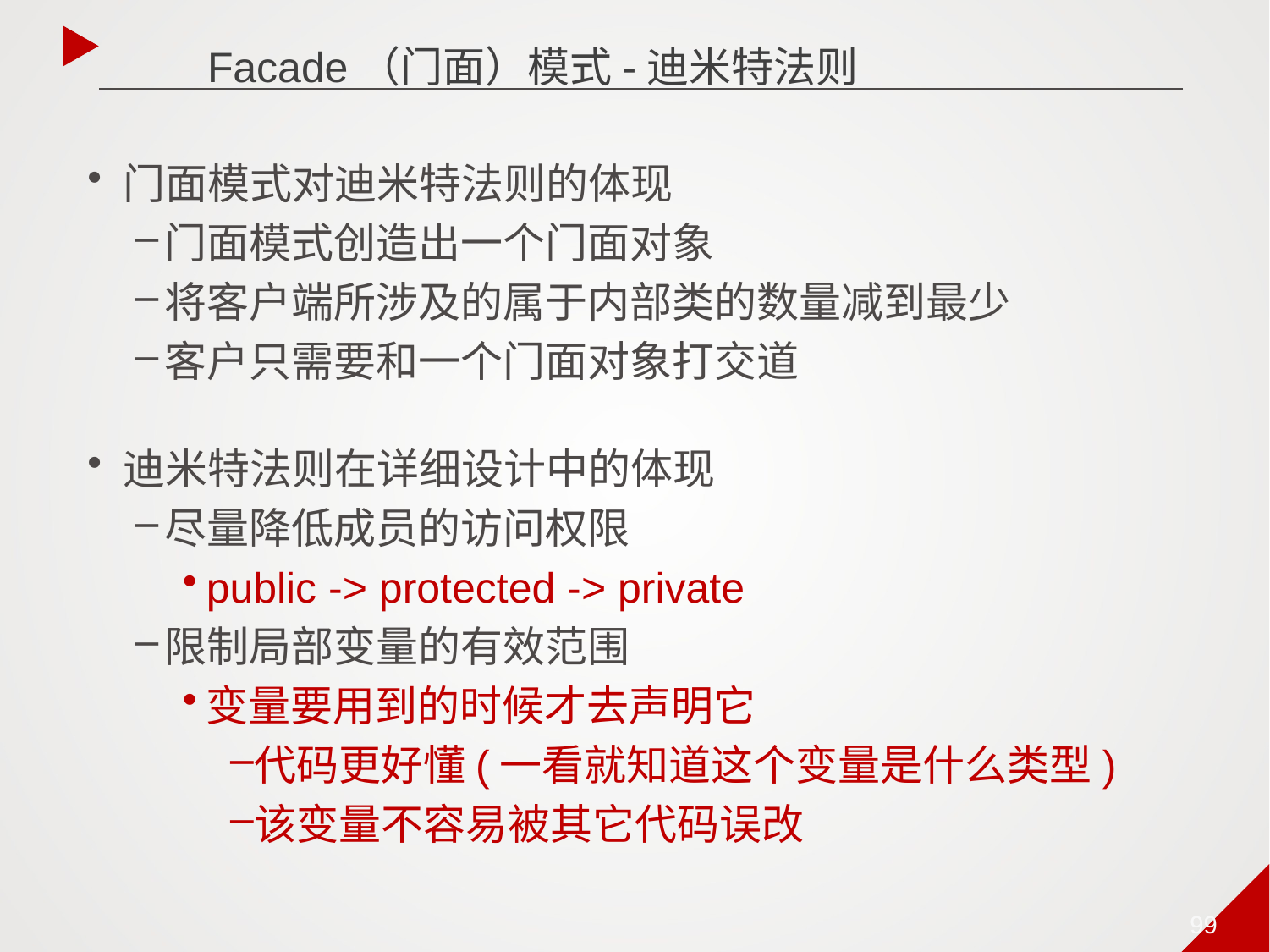

Facade（门面）模式-迪米特法则
门面模式对迪米特法则的体现
门面模式创造出一个门面对象
将客户端所涉及的属于内部类的数量减到最少
客户只需要和一个门面对象打交道
迪米特法则在详细设计中的体现
尽量降低成员的访问权限
public -> protected -> private
限制局部变量的有效范围
变量要用到的时候才去声明它
代码更好懂(一看就知道这个变量是什么类型)
该变量不容易被其它代码误改